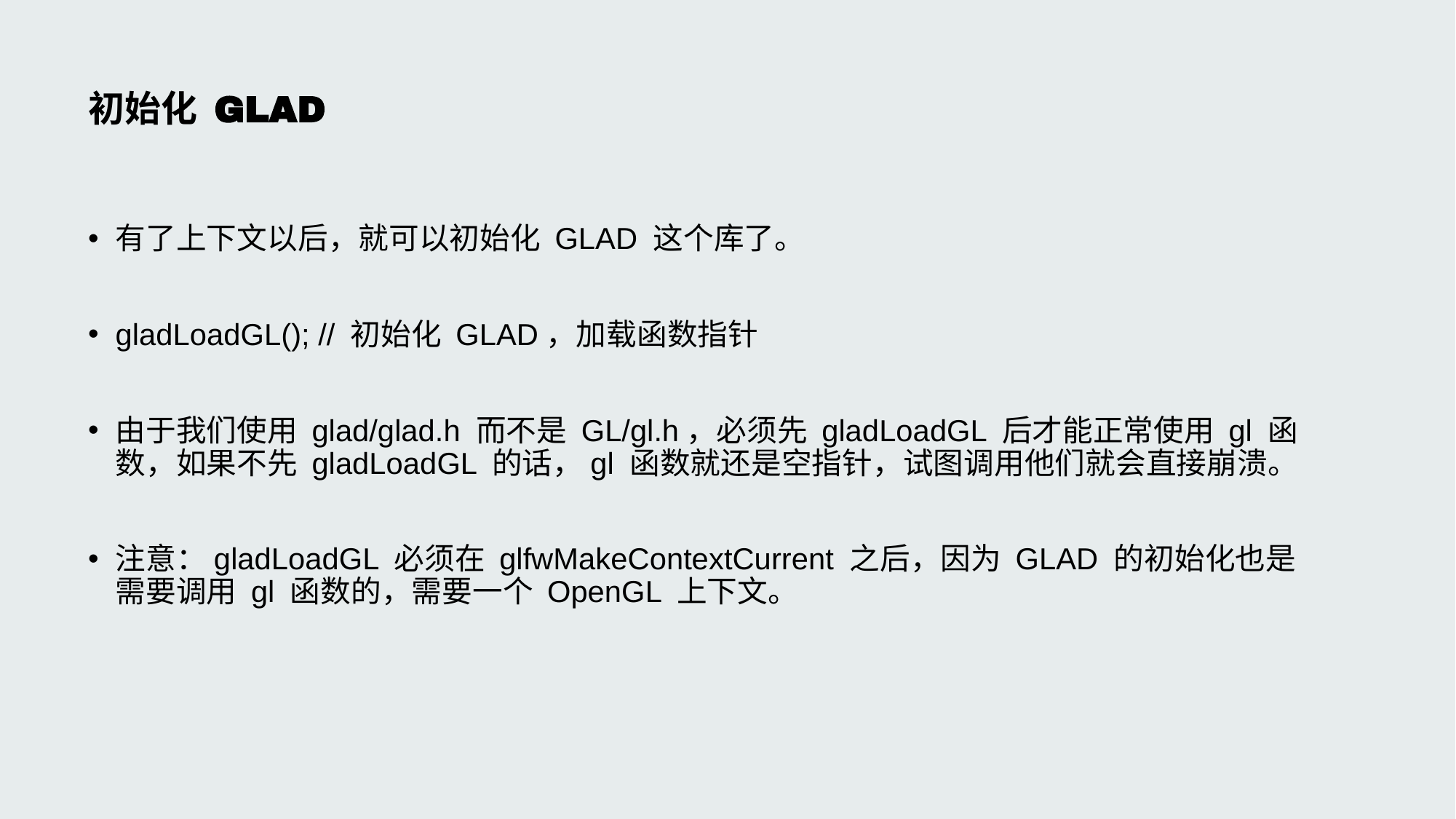

# 初始化 GLAD
有了上下文以后，就可以初始化 GLAD 这个库了。

gladLoadGL(); // 初始化 GLAD，加载函数指针

由于我们使用 glad/glad.h 而不是 GL/gl.h，必须先 gladLoadGL 后才能正常使用 gl 函数，如果不先 gladLoadGL 的话，gl 函数就还是空指针，试图调用他们就会直接崩溃。

注意：gladLoadGL 必须在 glfwMakeContextCurrent 之后，因为 GLAD 的初始化也是需要调用 gl 函数的，需要一个 OpenGL 上下文。